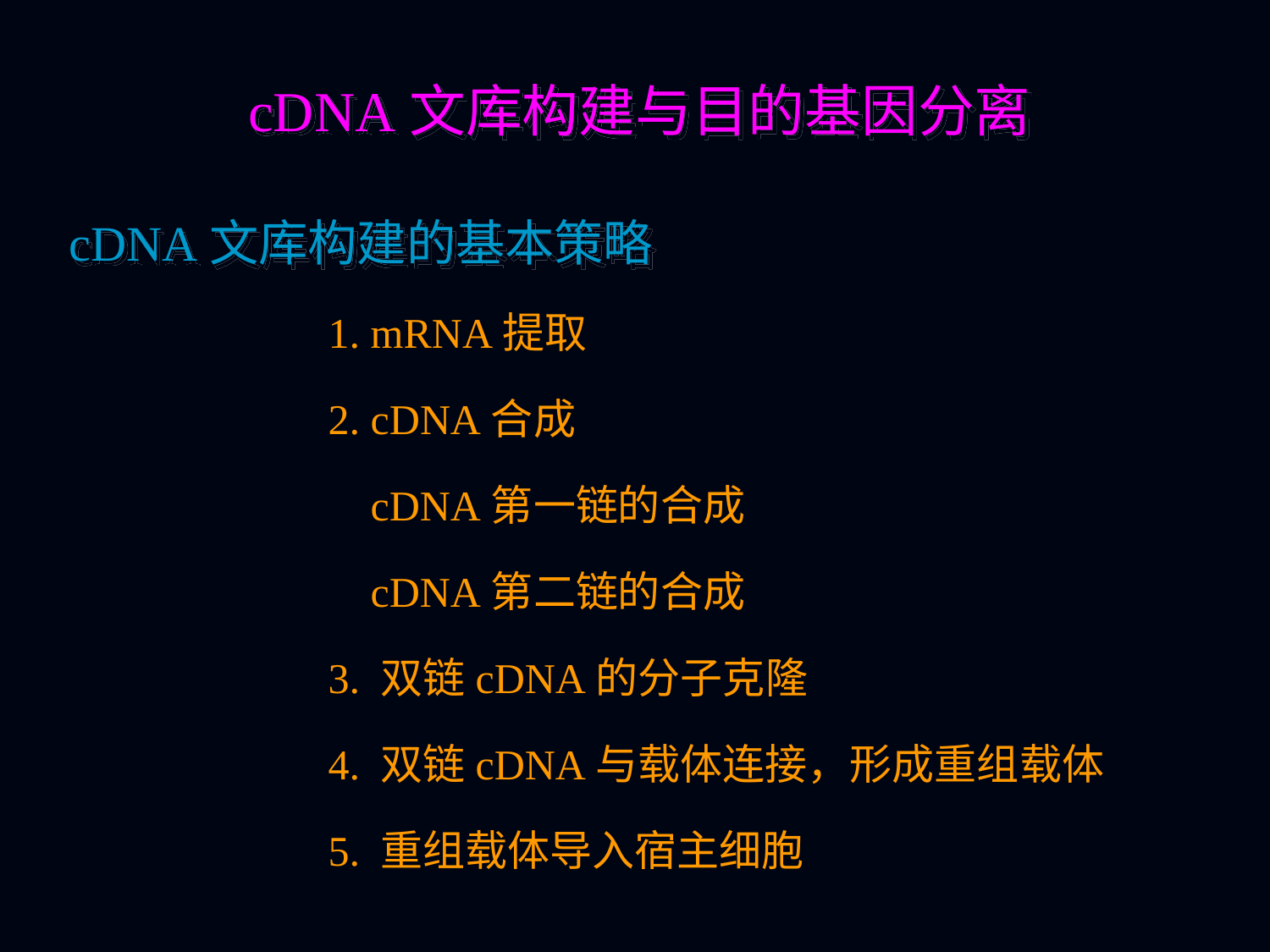

cDNA文库构建与目的基因分离
cDNA文库构建的基本策略
1. mRNA提取
2. cDNA合成
    cDNA第一链的合成
    cDNA第二链的合成
3. 双链cDNA的分子克隆
4. 双链cDNA与载体连接，形成重组载体
5. 重组载体导入宿主细胞